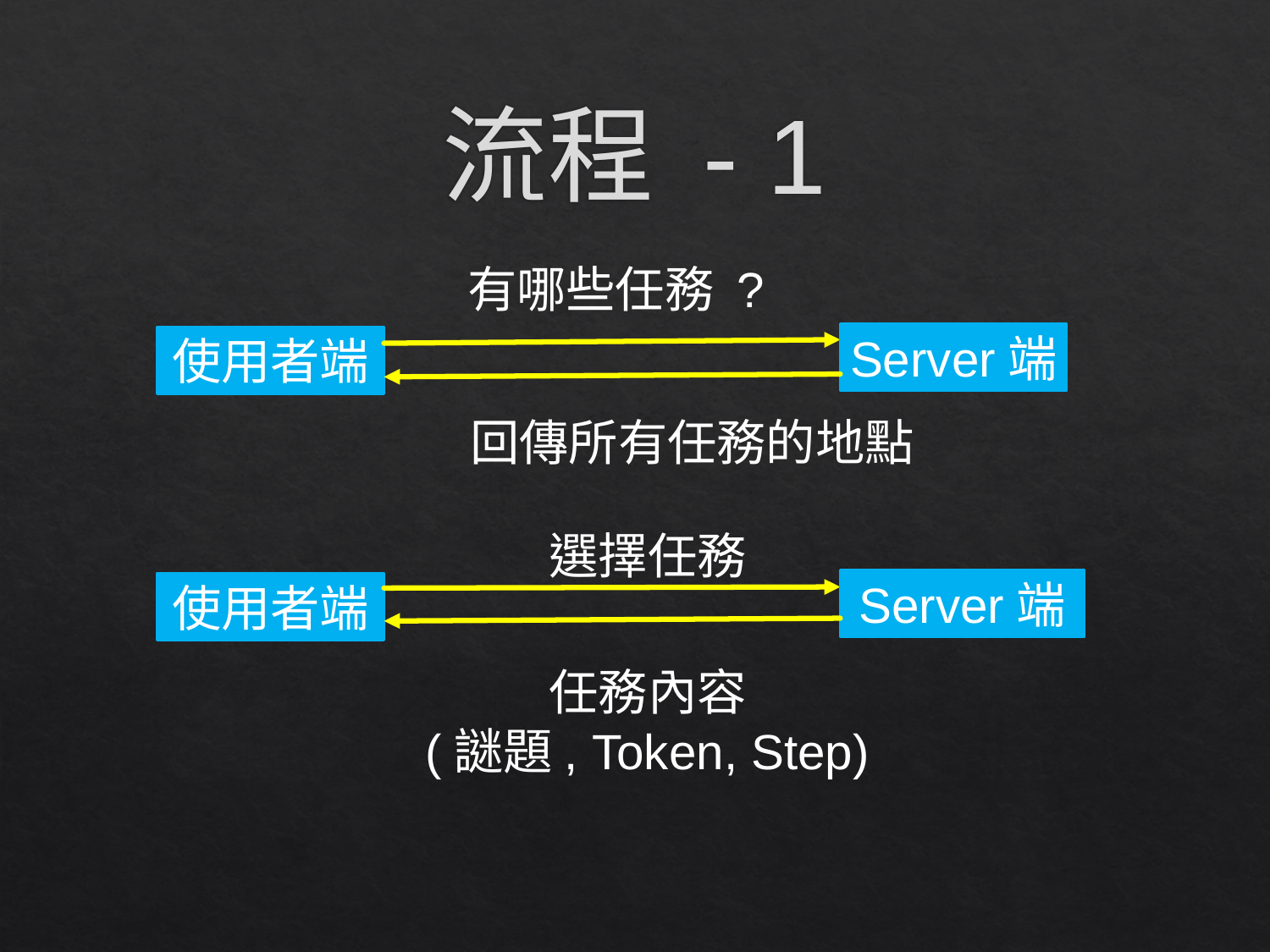

# 流程 - 1
有哪些任務 ?
Server端
使用者端
回傳所有任務的地點
選擇任務
Server端
使用者端
任務內容
(謎題, Token, Step)